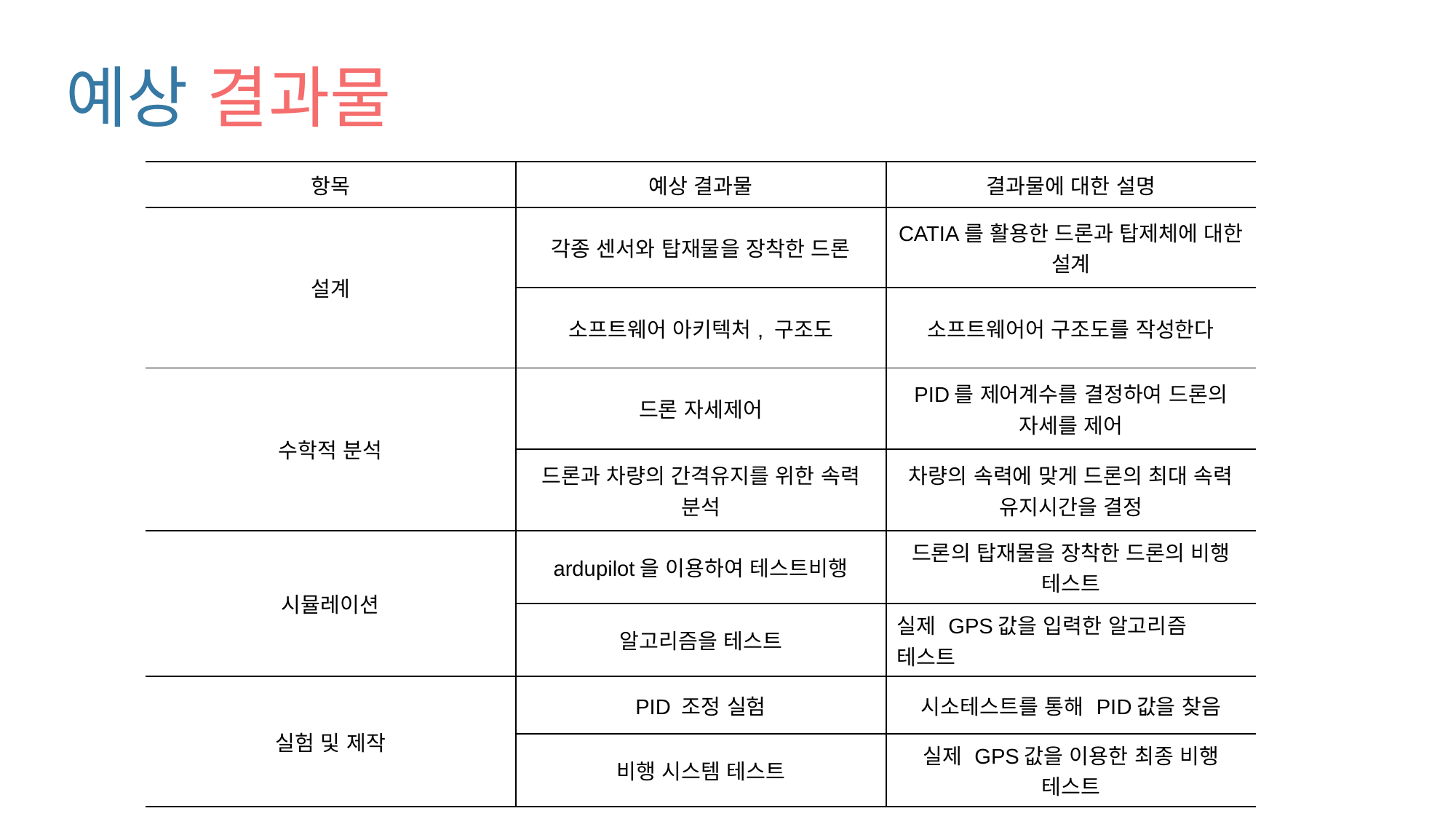

# 예상 결과물
| 항목 | 예상 결과물 | 결과물에 대한 설명 |
| --- | --- | --- |
| 설계 | 각종 센서와 탑재물을 장착한 드론 | CATIA를 활용한 드론과 탑제체에 대한 설계 |
|  | 소프트웨어 아키텍처, 구조도 | 소프트웨어어 구조도를 작성한다 |
| 수학적 분석 | 드론 자세제어 | PID를 제어계수를 결정하여 드론의 자세를 제어 |
|  | 드론과 차량의 간격유지를 위한 속력 분석 | 차량의 속력에 맞게 드론의 최대 속력 유지시간을 결정 |
| 시뮬레이션 | ardupilot을 이용하여 테스트비행 | 드론의 탑재물을 장착한 드론의 비행 테스트 |
|  | 알고리즘을 테스트 | 실제 GPS값을 입력한 알고리즘 테스트 |
| 실험 및 제작 | PID 조정 실험 | 시소테스트를 통해 PID값을 찾음 |
|  | 비행 시스템 테스트 | 실제 GPS값을 이용한 최종 비행 테스트 |